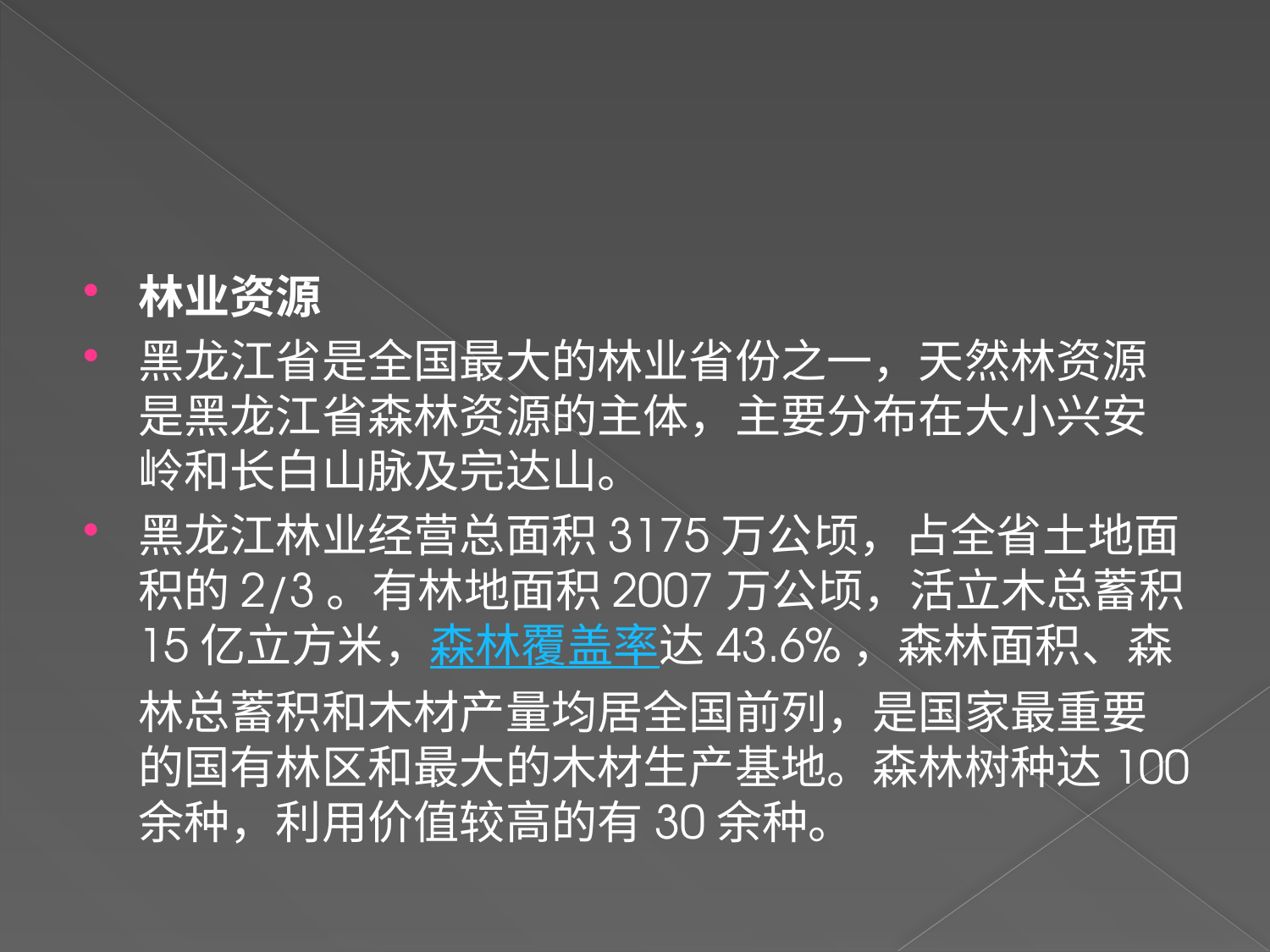

林业资源
黑龙江省是全国最大的林业省份之一，天然林资源是黑龙江省森林资源的主体，主要分布在大小兴安岭和长白山脉及完达山。
黑龙江林业经营总面积3175万公顷，占全省土地面积的2/3。有林地面积2007万公顷，活立木总蓄积15亿立方米，森林覆盖率达43.6%，森林面积、森林总蓄积和木材产量均居全国前列，是国家最重要的国有林区和最大的木材生产基地。森林树种达100余种，利用价值较高的有30余种。